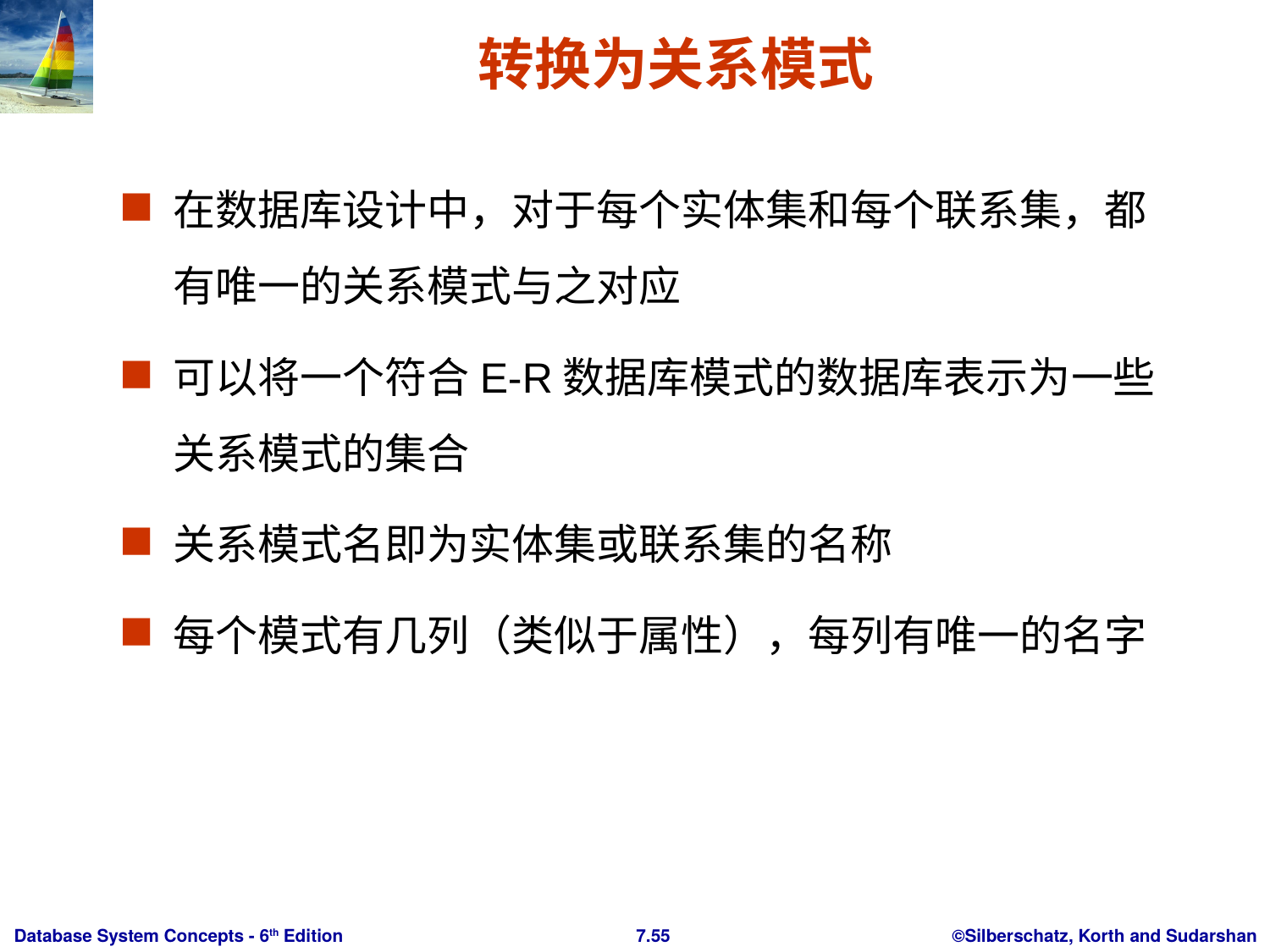

# 转换为关系模式
在数据库设计中，对于每个实体集和每个联系集，都有唯一的关系模式与之对应
可以将一个符合E-R数据库模式的数据库表示为一些关系模式的集合
关系模式名即为实体集或联系集的名称
每个模式有几列（类似于属性），每列有唯一的名字